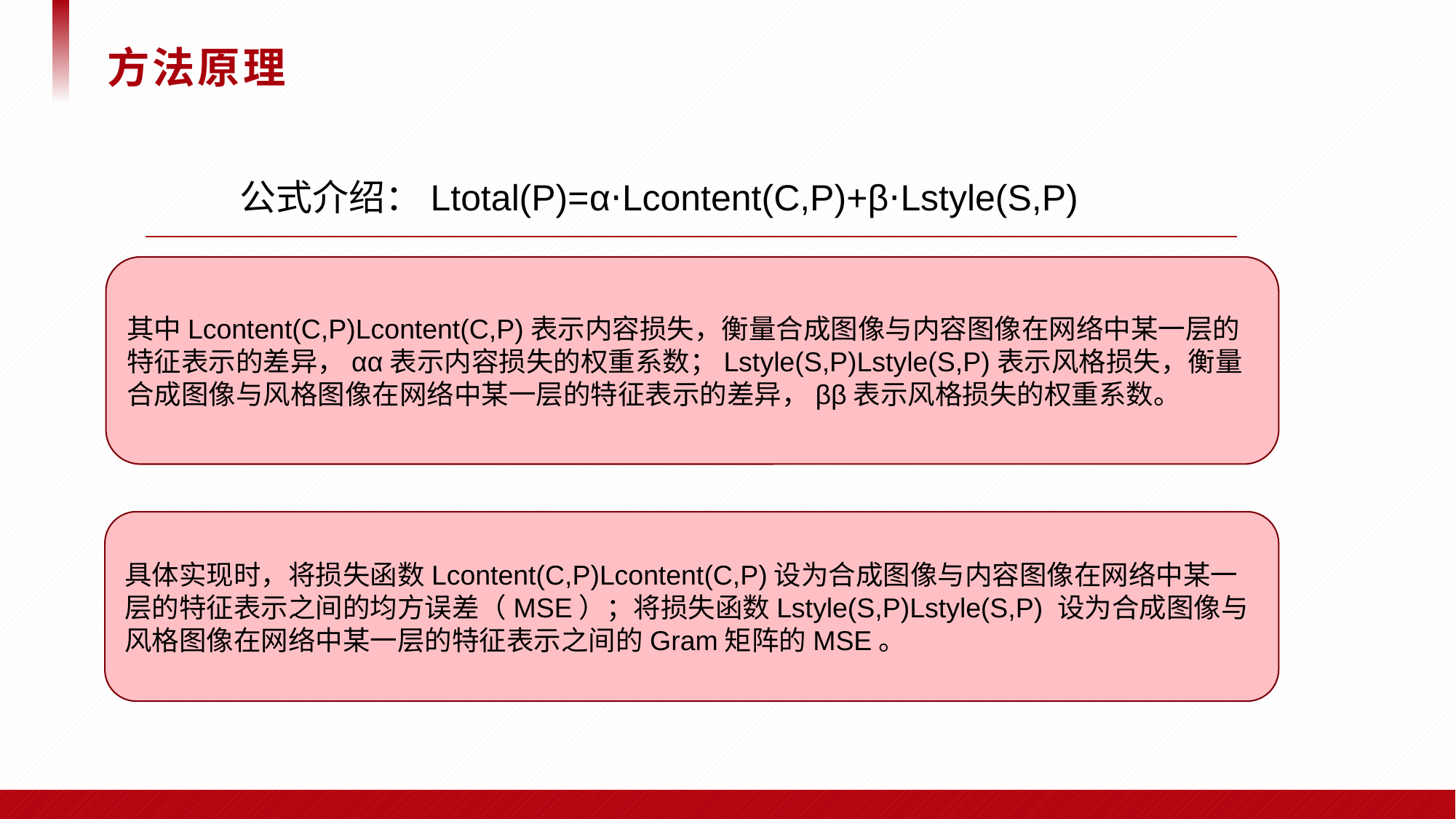

# 方法原理
公式介绍：Ltotal​(P)=α⋅Lcontent​(C,P)+β⋅Lstyle​(S,P)

其中Lcontent(C,P)Lcontent​(C,P)表示内容损失，衡量合成图像与内容图像在网络中某一层的特征表示的差异，αα表示内容损失的权重系数；Lstyle(S,P)Lstyle​(S,P)表示风格损失，衡量合成图像与风格图像在网络中某一层的特征表示的差异，ββ表示风格损失的权重系数。
具体实现时，将损失函数Lcontent(C,P)Lcontent​(C,P)设为合成图像与内容图像在网络中某一层的特征表示之间的均方误差（MSE）；将损失函数Lstyle(S,P)Lstyle​(S,P) 设为合成图像与风格图像在网络中某一层的特征表示之间的Gram矩阵的MSE。